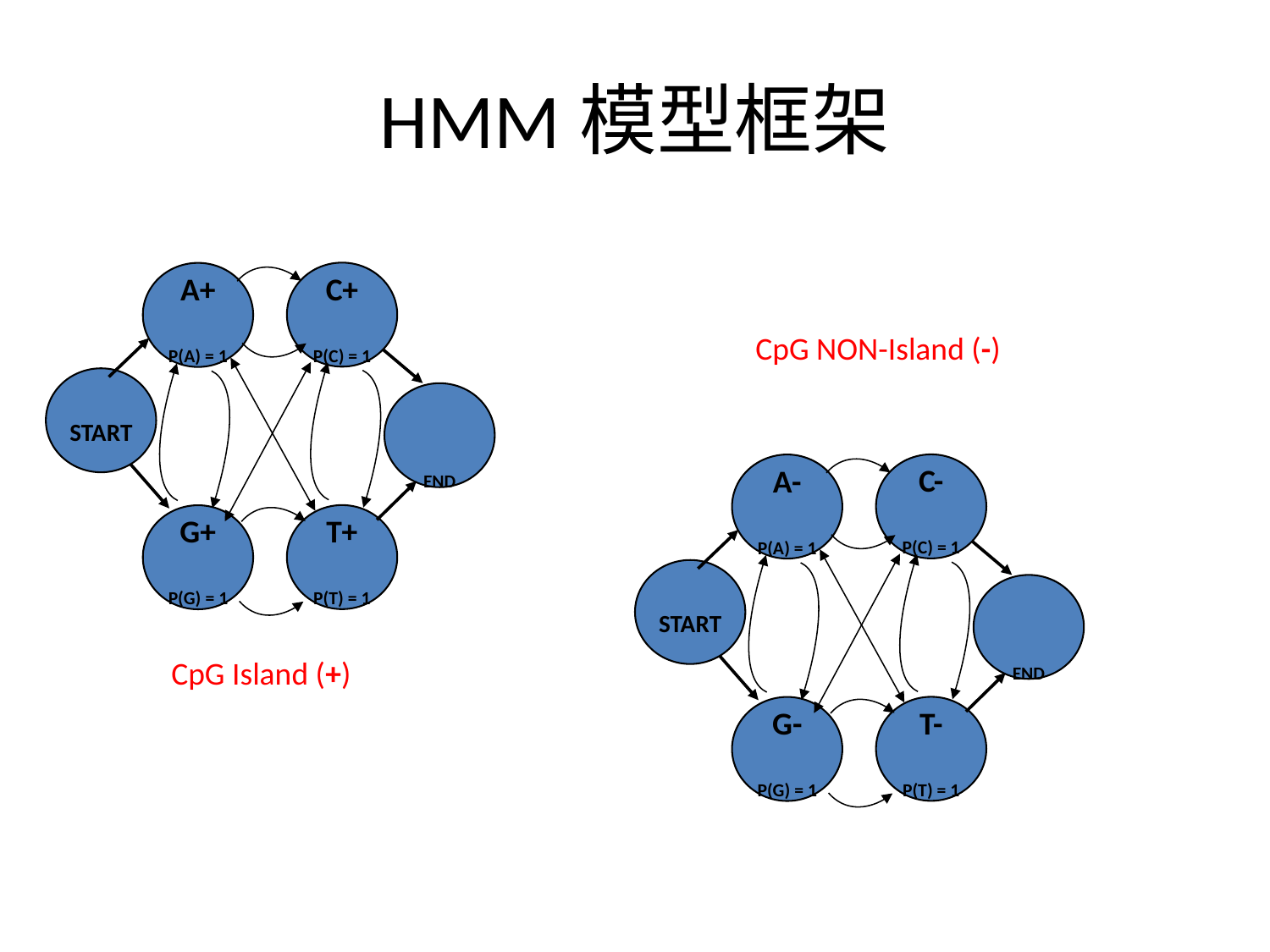

# HMM模型框架

C+
P(C) = 1

A+
P(A) = 1

START

END

T+
P(T) = 1

G+
P(G) = 1

CpG NON-Island (-)

C-
P(C) = 1

A-
P(A) = 1

START

END

T-
P(T) = 1

G-
P(G) = 1

CpG Island (+)